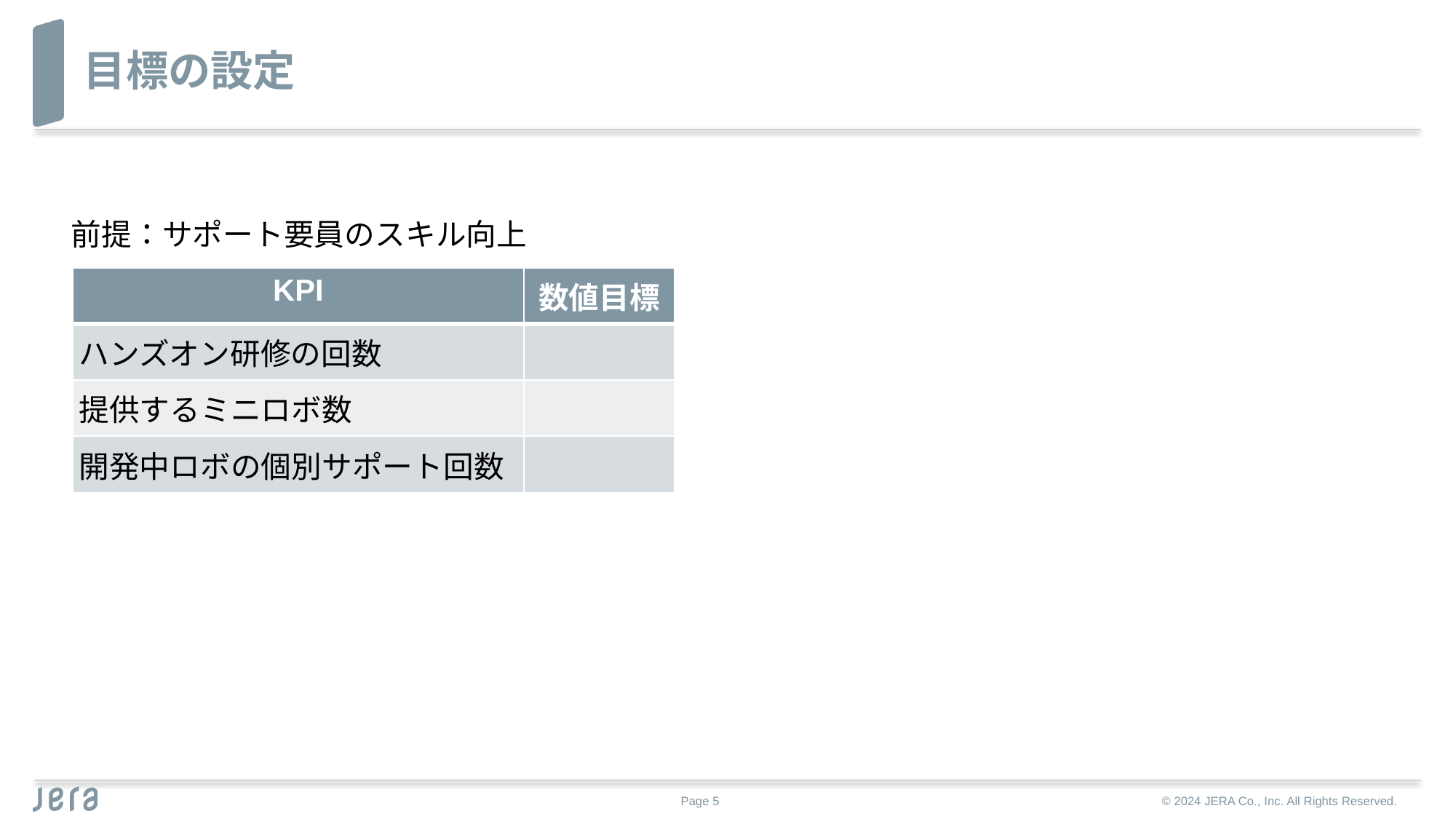

# 目標の設定

前提：サポート要員のスキル向上
| KPI | 数値目標 |
| --- | --- |
| ハンズオン研修の回数 |  |
| 提供するミニロボ数 |  |
| 開発中ロボの個別サポート回数 |  |